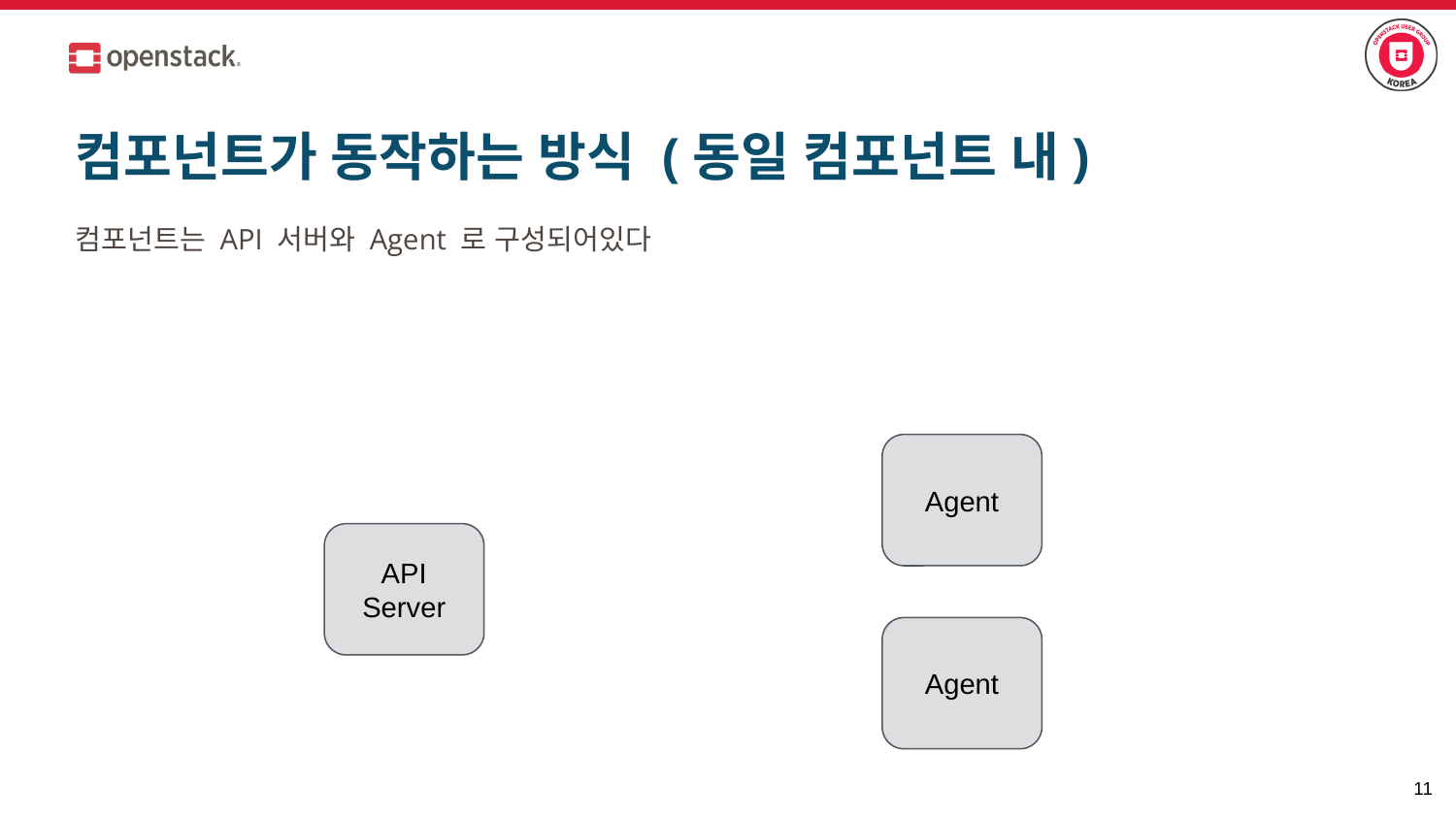

# 컴포넌트가 동작하는 방식 (동일 컴포넌트 내)
컴포넌트는 API 서버와 Agent 로 구성되어있다
Agent
API
Server
Agent
11